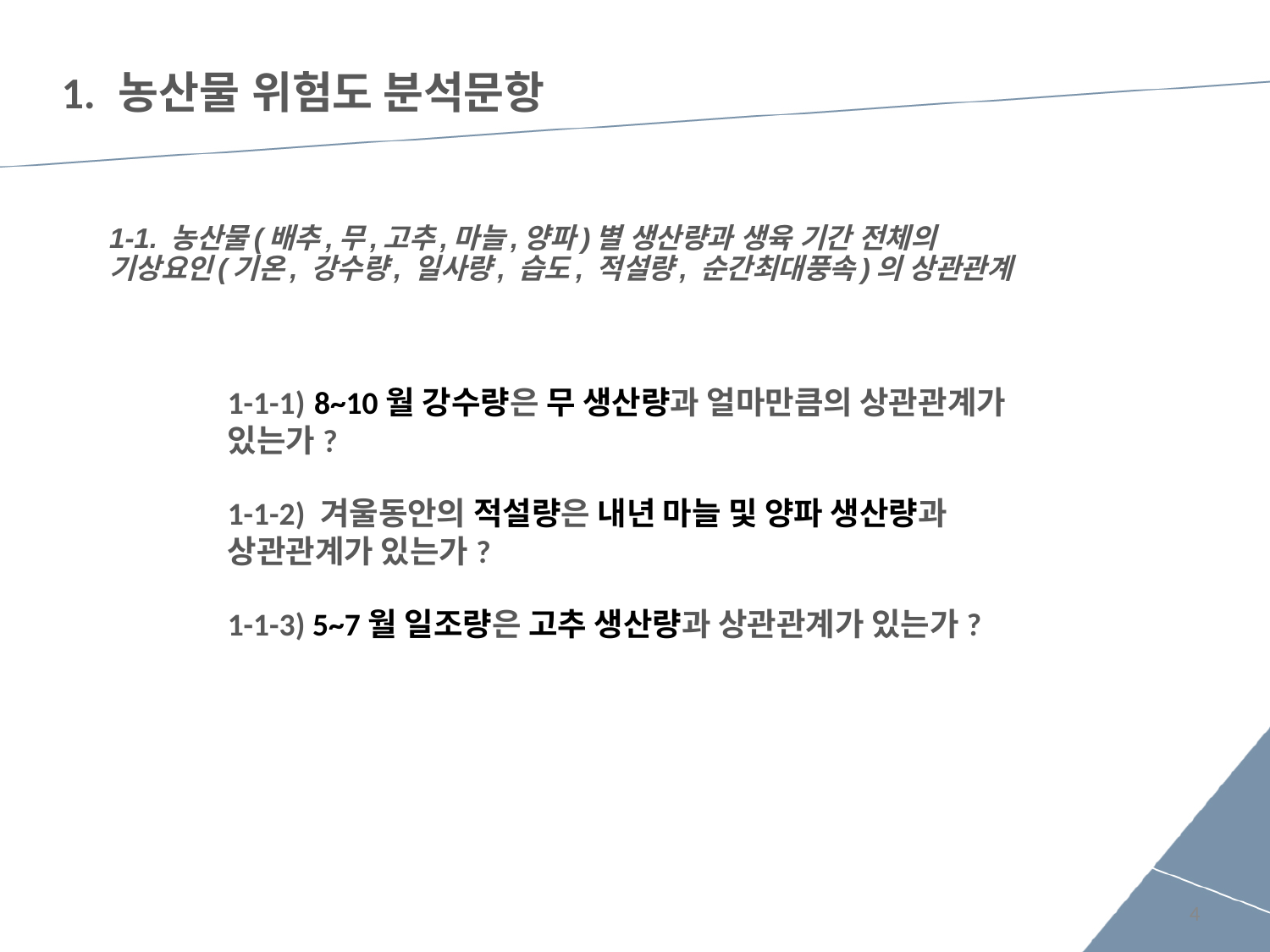

1. 농산물 위험도 분석문항
# 1-1. 농산물(배추,무,고추,마늘,양파)별 생산량과 생육 기간 전체의 기상요인(기온, 강수량, 일사량, 습도, 적설량, 순간최대풍속)의 상관관계
1-1-1) 8~10월 강수량은 무 생산량과 얼마만큼의 상관관계가 있는가?
1-1-2) 겨울동안의 적설량은 내년 마늘 및 양파 생산량과 상관관계가 있는가?
1-1-3) 5~7월 일조량은 고추 생산량과 상관관계가 있는가?

4